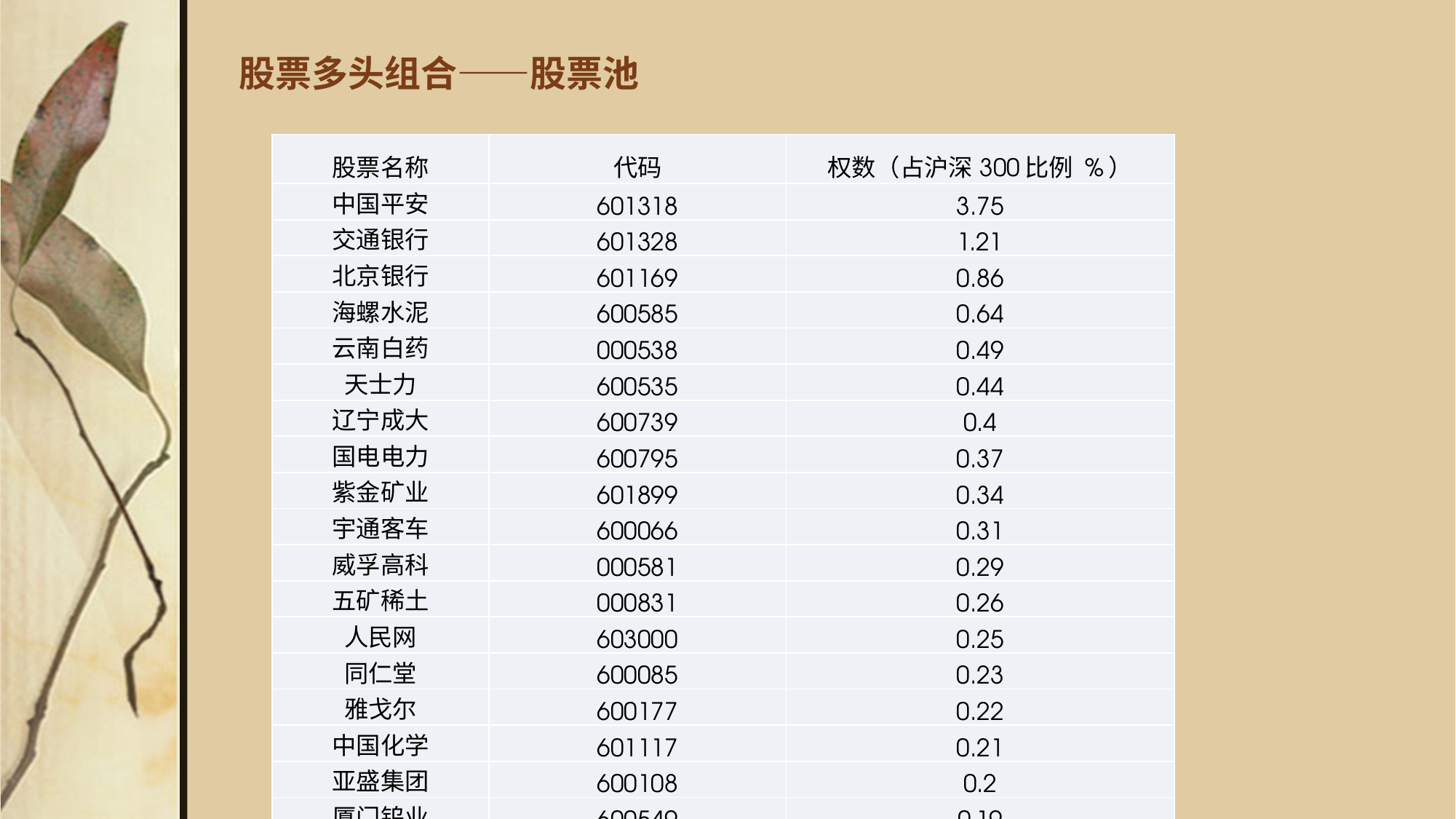

# 股票多头组合——股票池
| 股票名称 | 代码 | 权数（占沪深300比例 %） |
| --- | --- | --- |
| 中国平安 | 601318 | 3.75 |
| 交通银行 | 601328 | 1.21 |
| 北京银行 | 601169 | 0.86 |
| 海螺水泥 | 600585 | 0.64 |
| 云南白药 | 000538 | 0.49 |
| 天士力 | 600535 | 0.44 |
| 辽宁成大 | 600739 | 0.4 |
| 国电电力 | 600795 | 0.37 |
| 紫金矿业 | 601899 | 0.34 |
| 宇通客车 | 600066 | 0.31 |
| 威孚高科 | 000581 | 0.29 |
| 五矿稀土 | 000831 | 0.26 |
| 人民网 | 603000 | 0.25 |
| 同仁堂 | 600085 | 0.23 |
| 雅戈尔 | 600177 | 0.22 |
| 中国化学 | 601117 | 0.21 |
| 亚盛集团 | 600108 | 0.2 |
| 厦门钨业 | 600549 | 0.19 |
| 申能股份 | 600642 | 0.18 |
| 通化东宝 | 600867 | 0.17 |